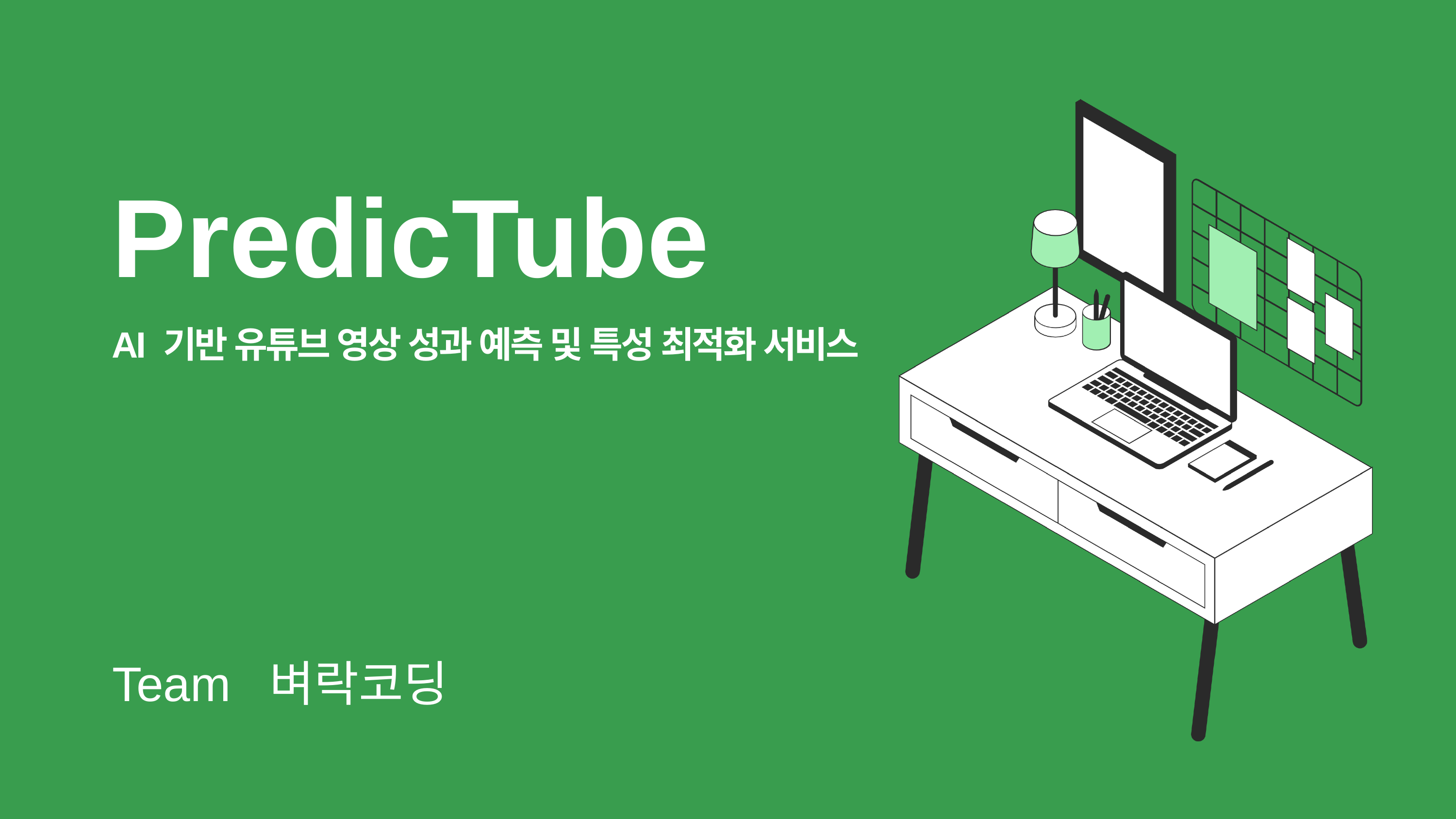

PredicTube
AI 기반 유튜브 영상 성과 예측 및 특성 최적화 서비스
Team  벼락코딩